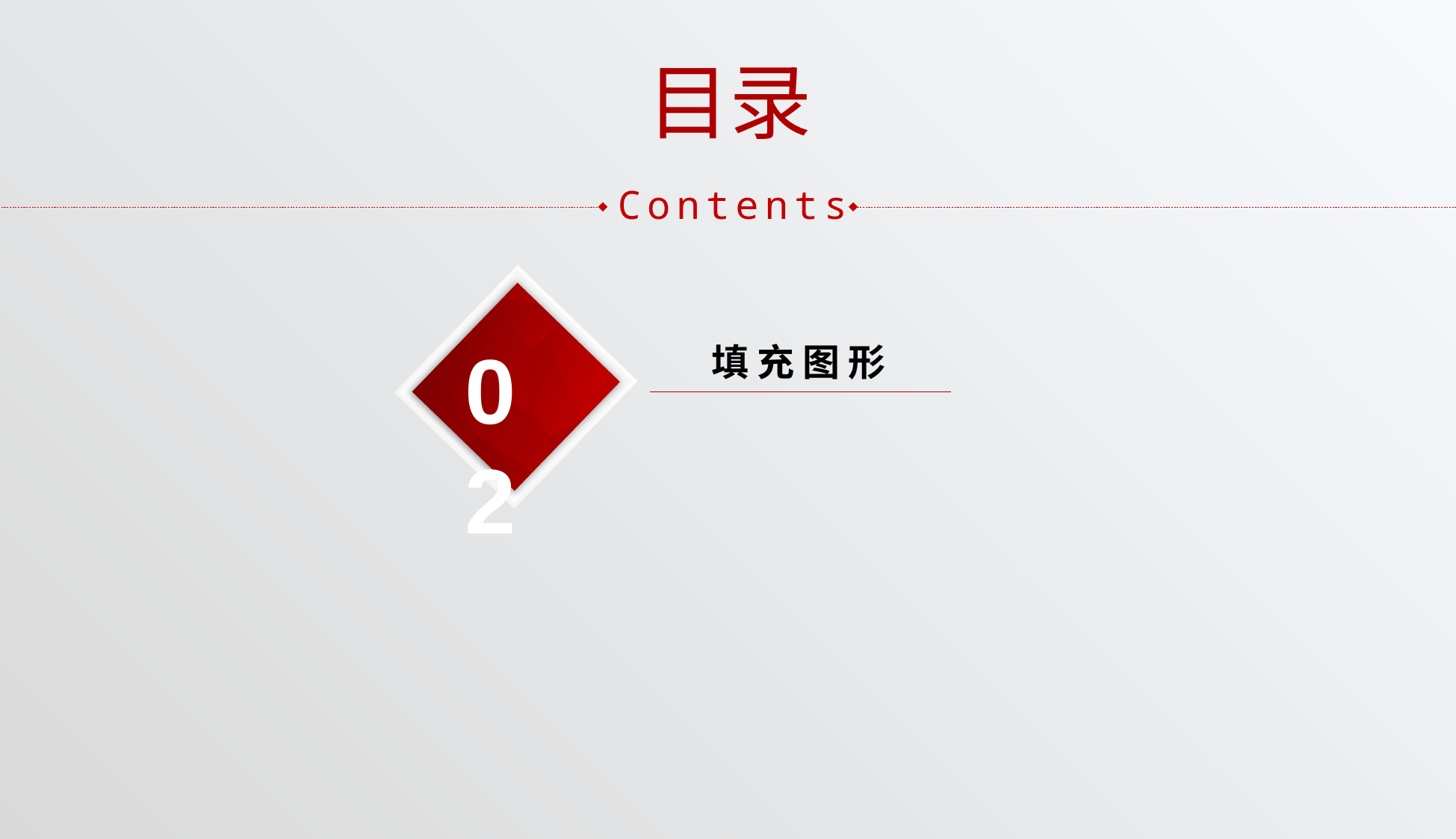

目录
Contents

02
填 充 图 形